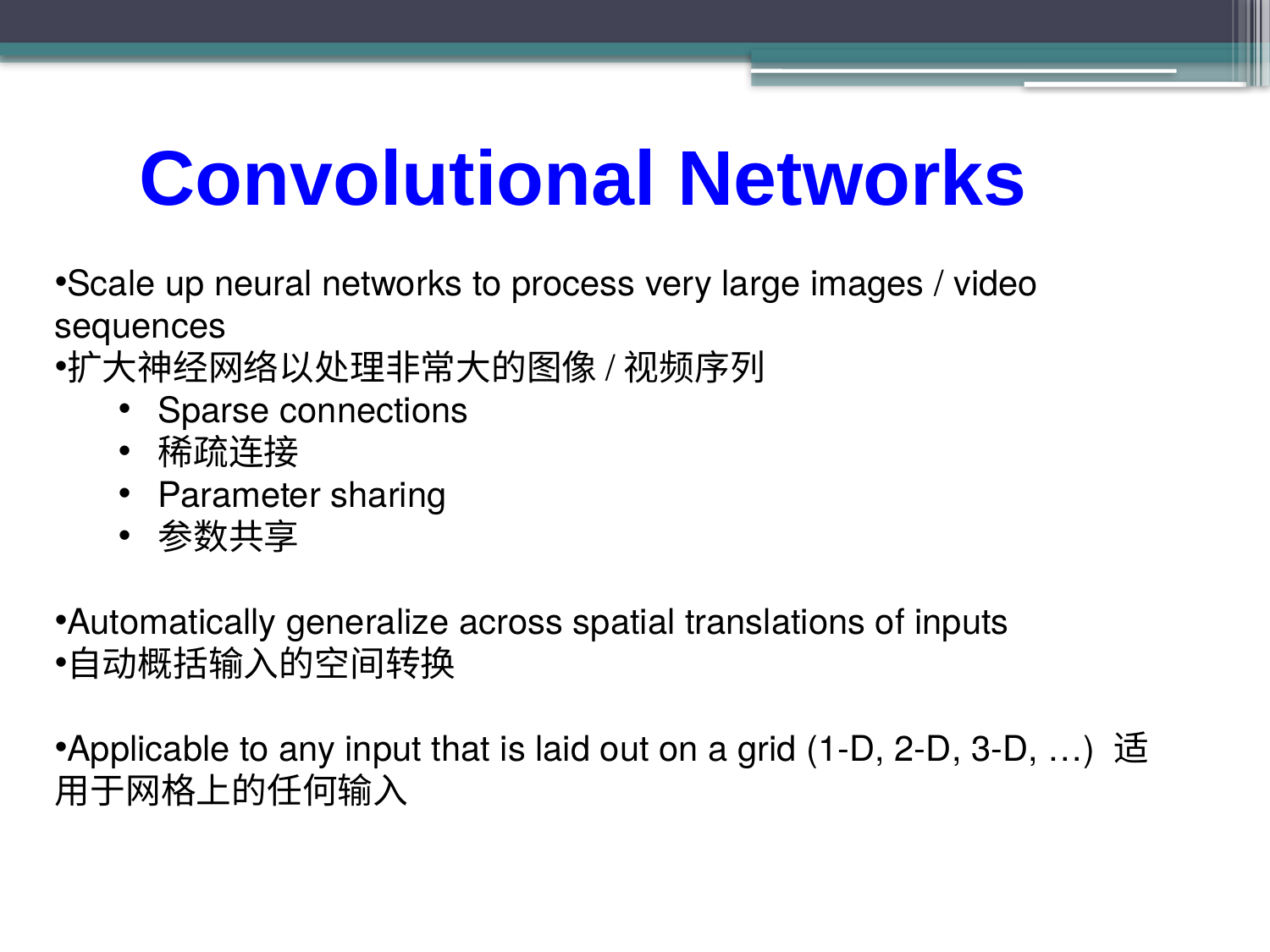

# Convolutional Networks
Scale up neural networks to process very large images / video sequences
扩大神经网络以处理非常大的图像/视频序列
Sparse connections
稀疏连接
Parameter sharing
参数共享

Automatically generalize across spatial translations of inputs
自动概括输入的空间转换

Applicable to any input that is laid out on a grid (1-D, 2-D, 3-D, …) 适用于网格上的任何输入